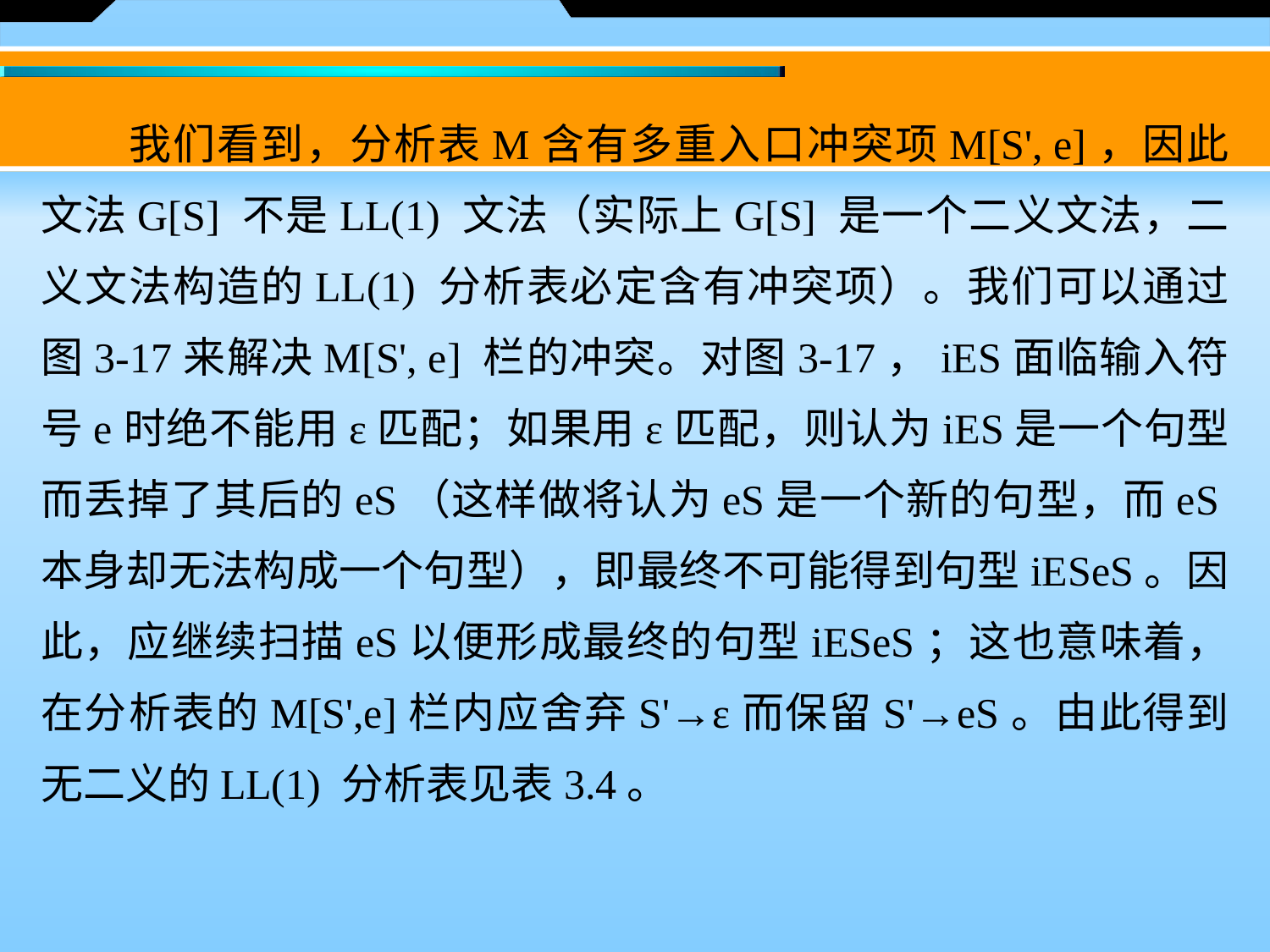

我们看到，分析表M含有多重入口冲突项M[S', e]，因此文法G[S] 不是LL(1) 文法（实际上G[S] 是一个二义文法，二义文法构造的LL(1) 分析表必定含有冲突项）。我们可以通过图3-17来解决M[S', e] 栏的冲突。对图3-17，iES面临输入符号e时绝不能用ε匹配；如果用ε匹配，则认为iES是一个句型而丢掉了其后的eS（这样做将认为eS是一个新的句型，而eS本身却无法构成一个句型），即最终不可能得到句型iESeS。因此，应继续扫描eS以便形成最终的句型iESeS；这也意味着，在分析表的M[S',e]栏内应舍弃S'→ε而保留S'→eS。由此得到无二义的LL(1) 分析表见表3.4。